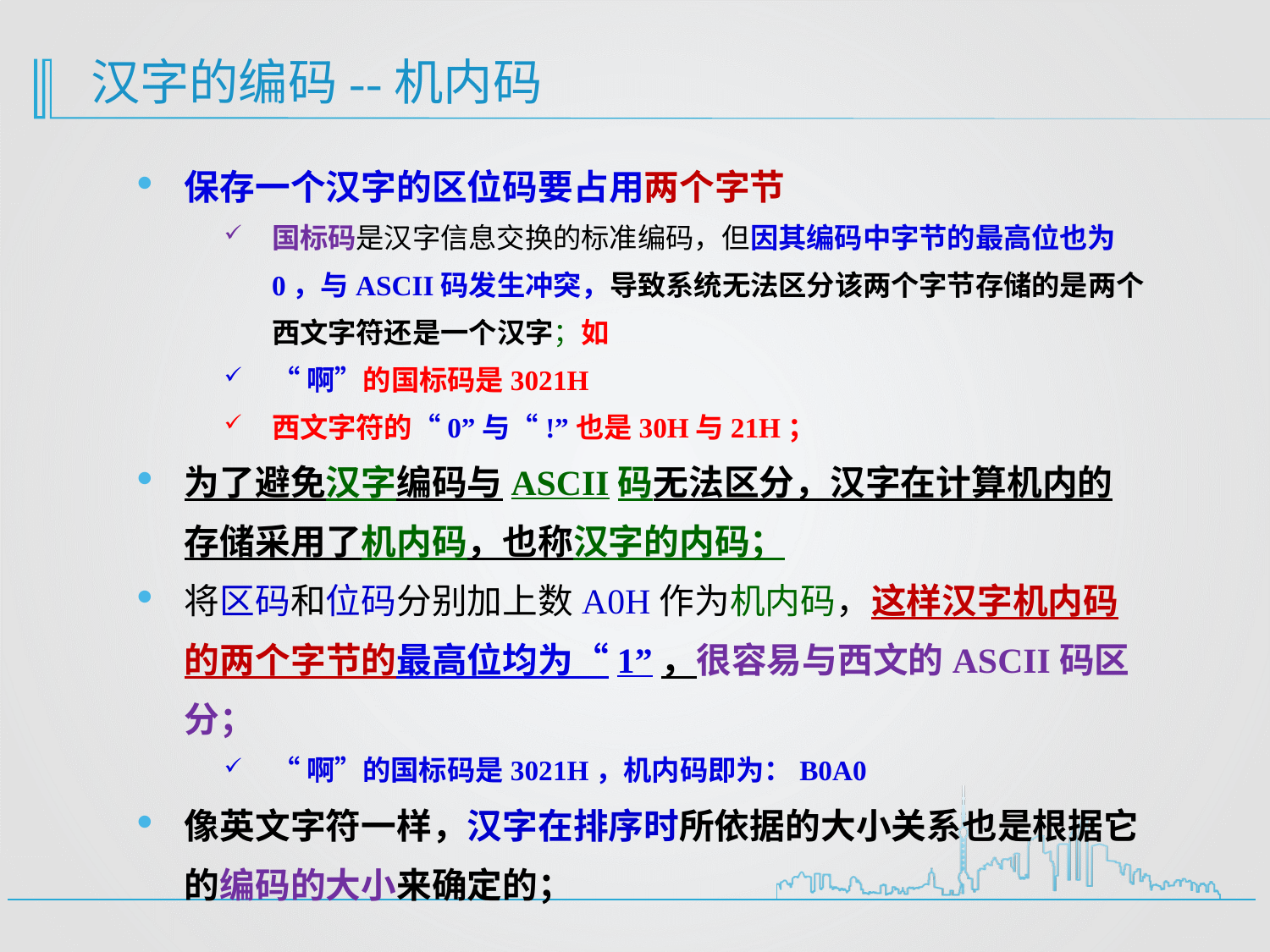

# 汉字的编码--机内码
保存一个汉字的区位码要占用两个字节
国标码是汉字信息交换的标准编码，但因其编码中字节的最高位也为0，与ASCII码发生冲突，导致系统无法区分该两个字节存储的是两个西文字符还是一个汉字；如
“啊”的国标码是3021H
西文字符的“0”与“!”也是30H与21H；
为了避免汉字编码与ASCII码无法区分，汉字在计算机内的存储采用了机内码，也称汉字的内码；
将区码和位码分别加上数A0H作为机内码，这样汉字机内码的两个字节的最高位均为“1”，很容易与西文的ASCII码区分；
“啊”的国标码是3021H，机内码即为：B0A0
像英文字符一样，汉字在排序时所依据的大小关系也是根据它的编码的大小来确定的；